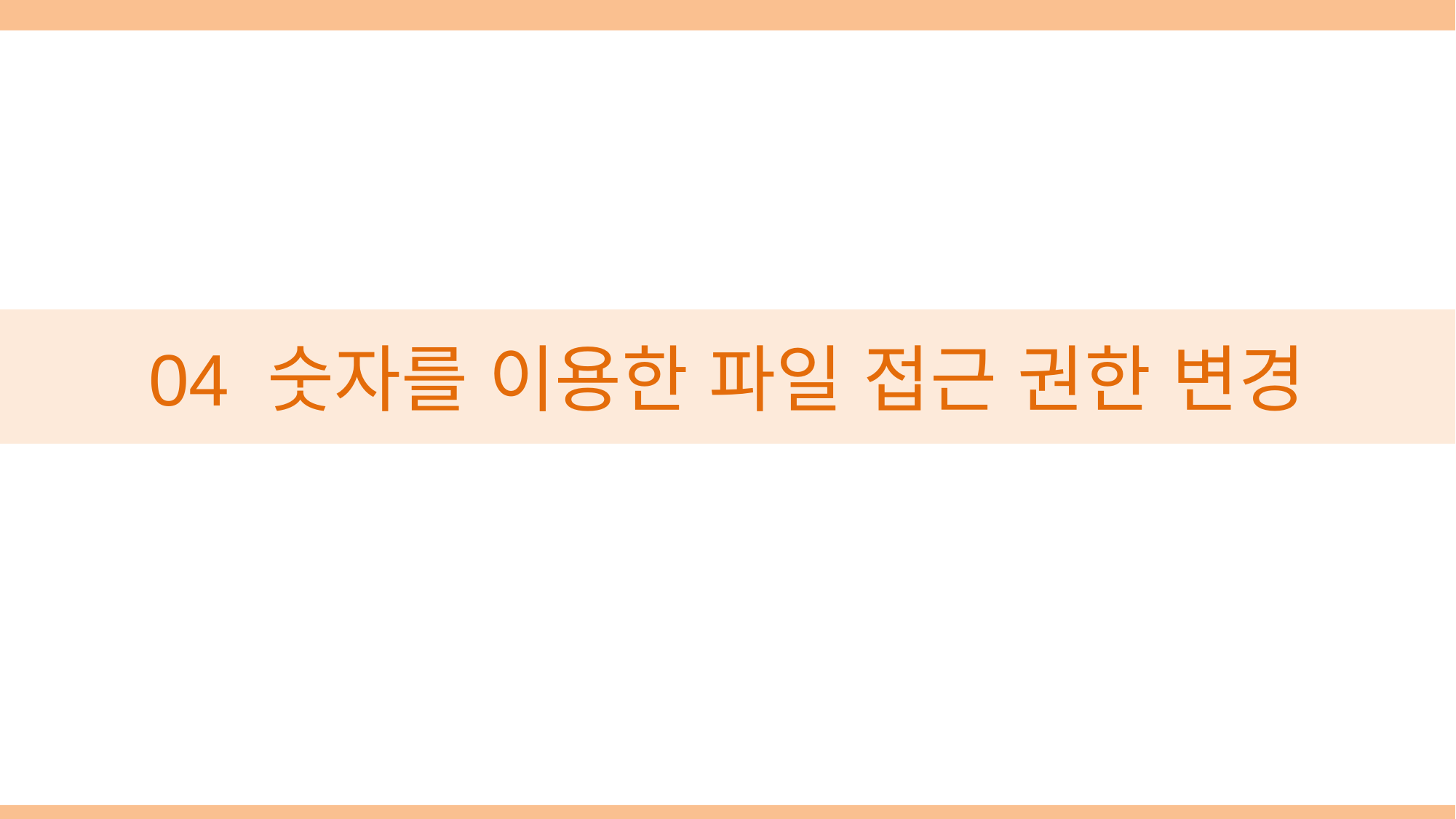

# 04 숫자를 이용한 파일 접근 권한 변경